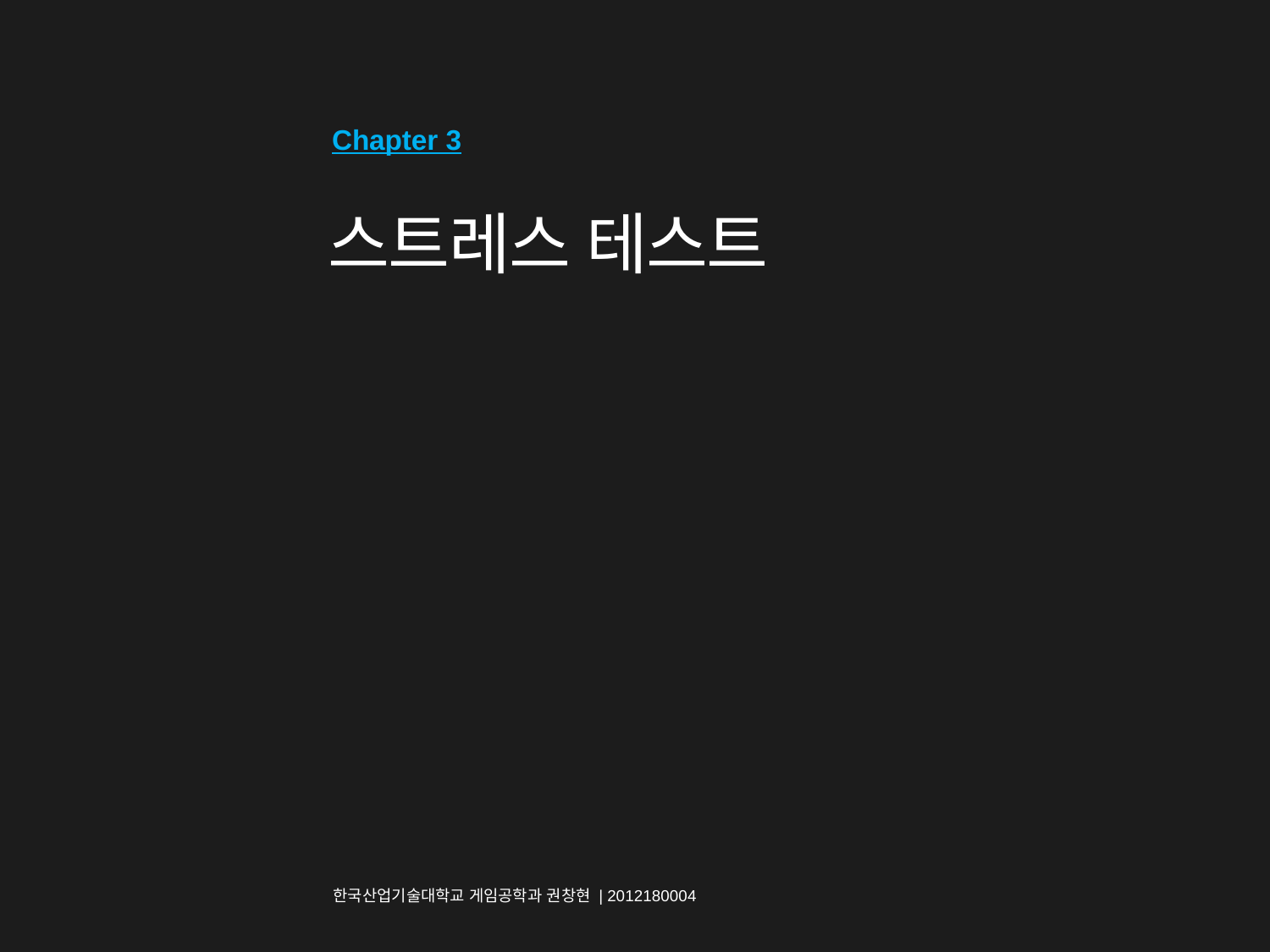

Chapter 3
# 스트레스 테스트
한국산업기술대학교 게임공학과 권창현 | 2012180004